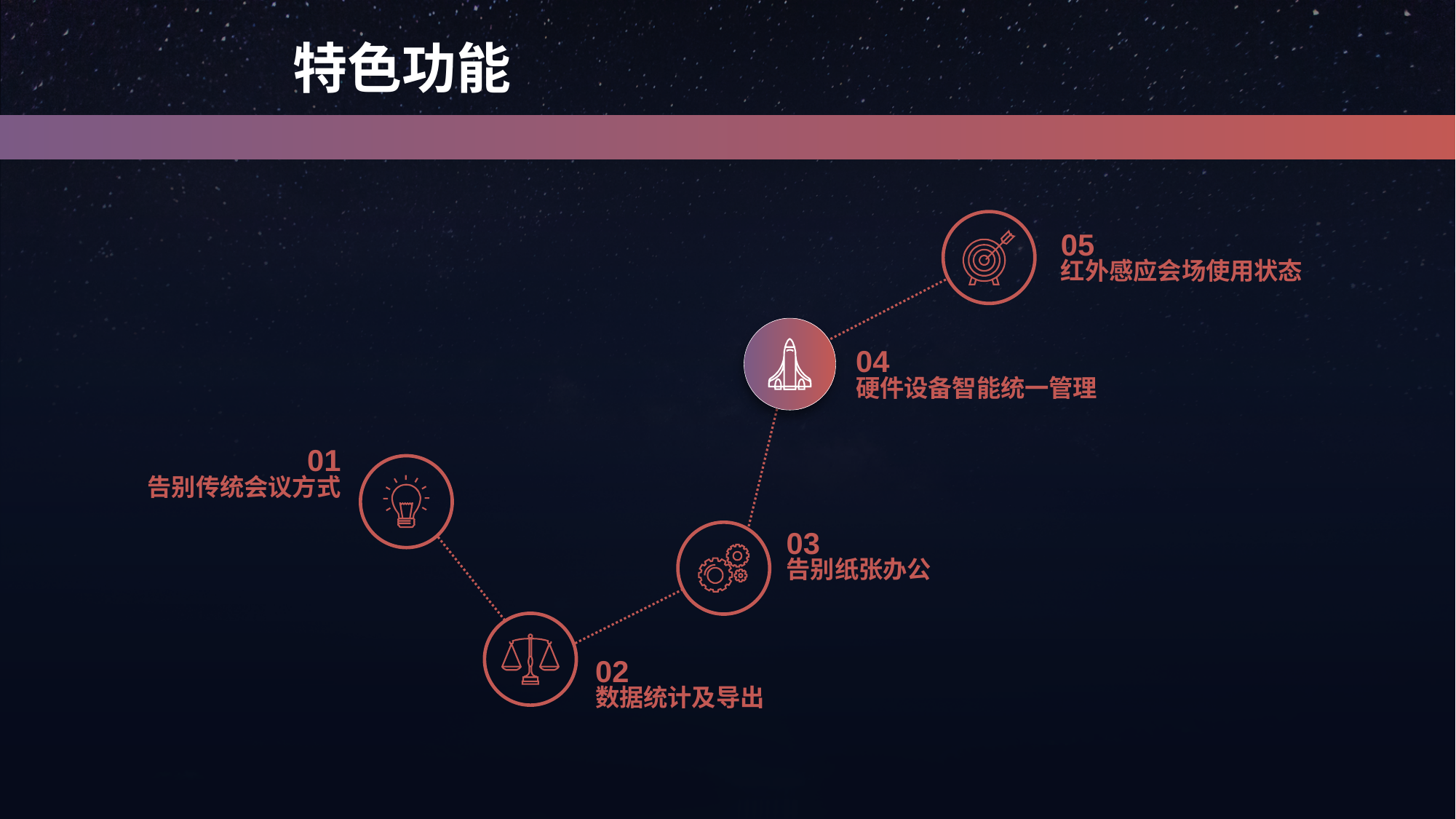

特色功能

05
红外感应会场使用状态

04
硬件设备智能统一管理
01
告别传统会议方式

03
告别纸张办公

02
数据统计及导出